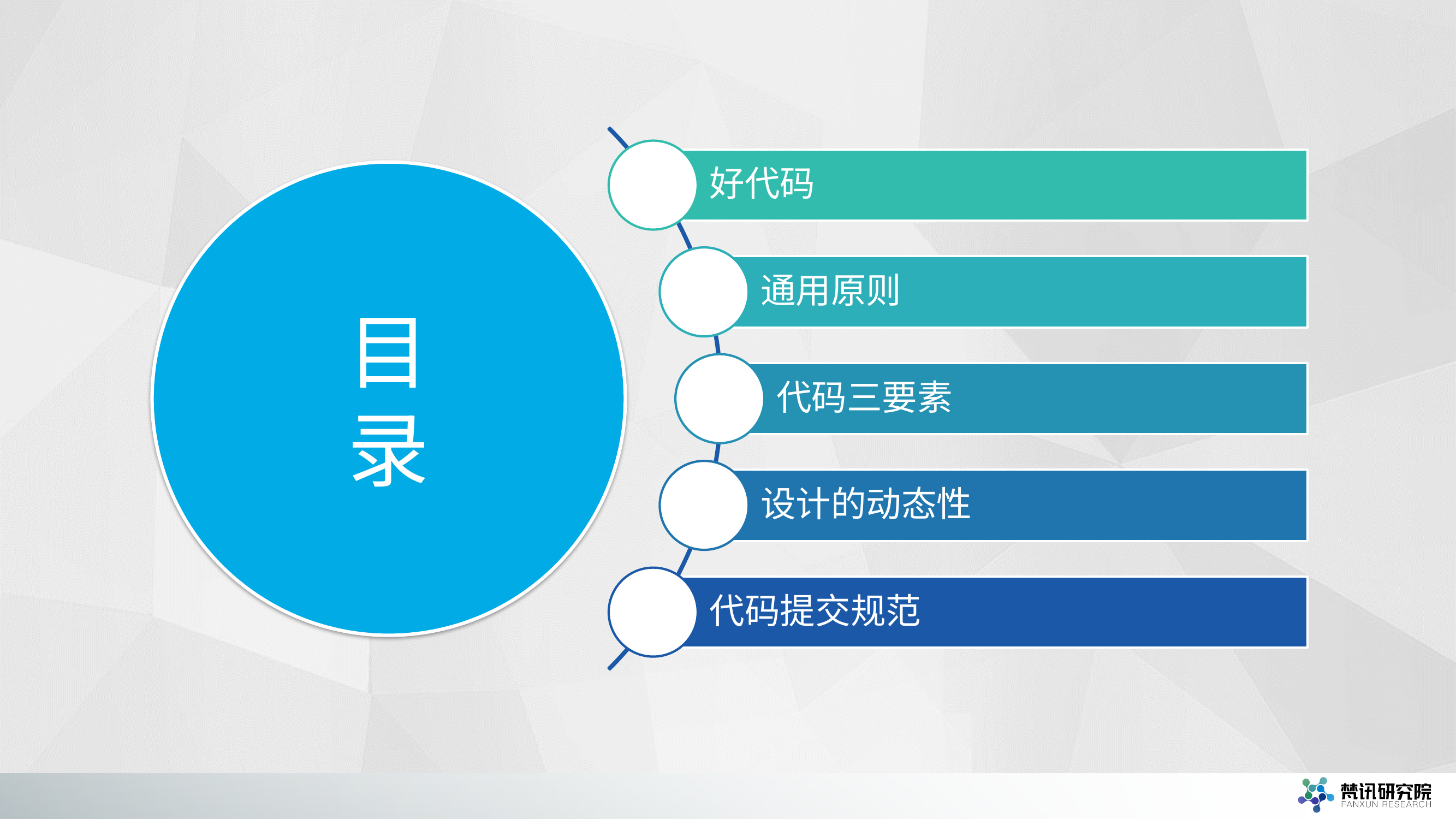

好代码
通用原则
代码三要素
设计的动态性
代码提交规范
目
录